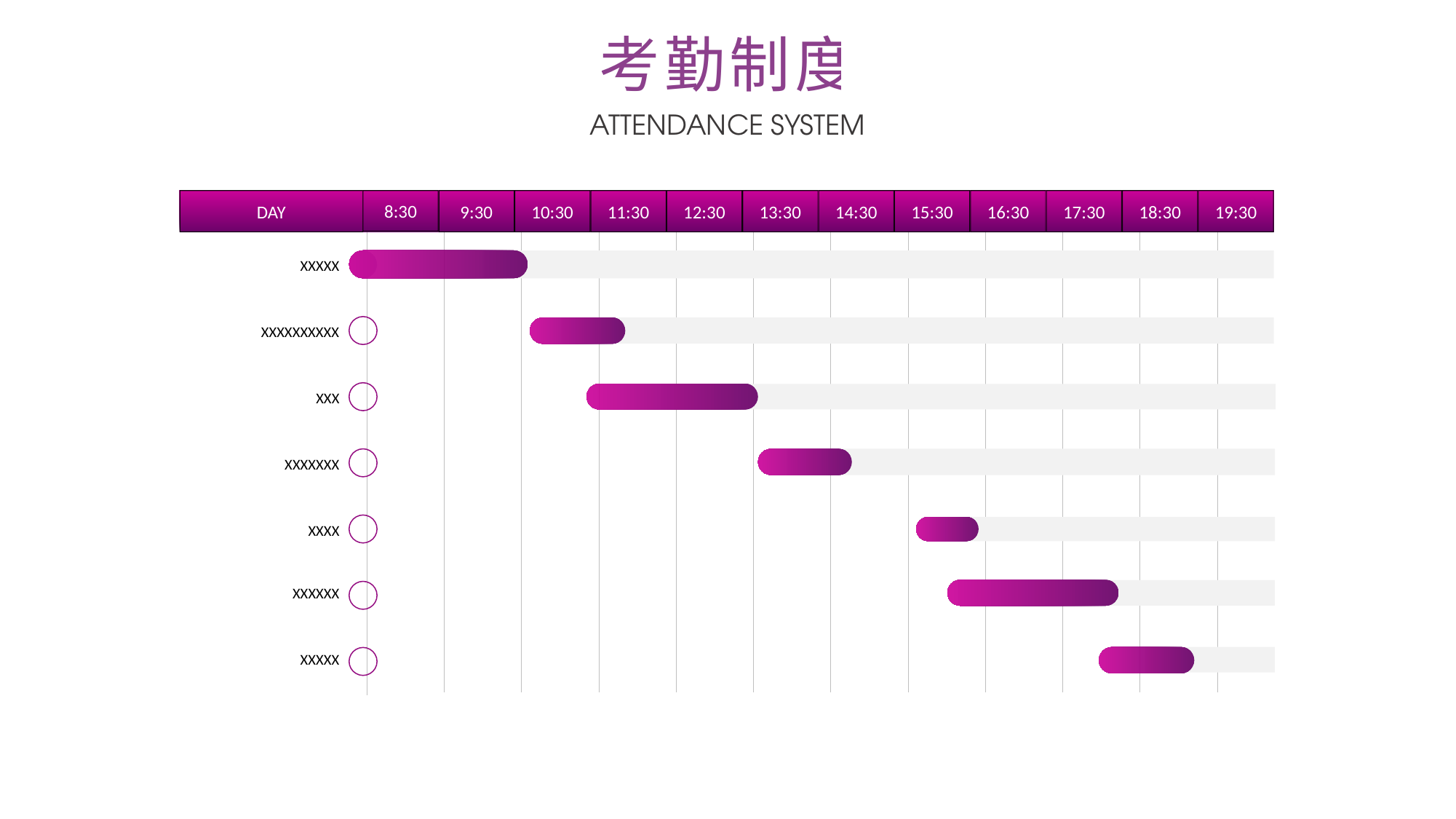

考勤制度
ATTENDANCE SYSTEM

DAY
8:30
9:30
10:30
11:30
12:30
13:30
14:30
15:30
16:30
17:30
18:30
19:30

XXXXX

XXXXXXXXXX

XXX

XXXXXXX

XXXX

XXXXXX

XXXXX